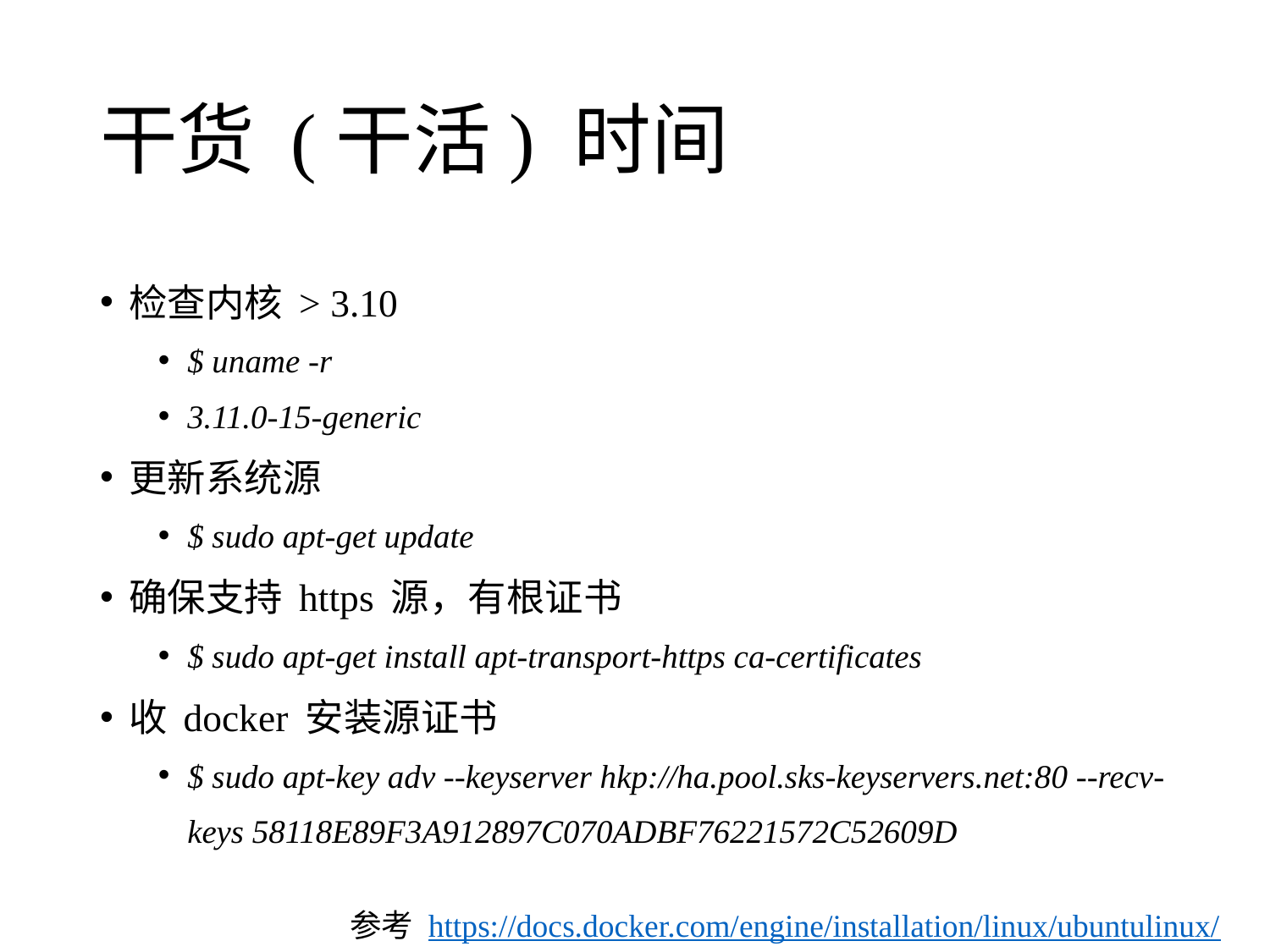

# 干货 (干活) 时间
检查内核 > 3.10
$ uname -r
3.11.0-15-generic
更新系统源
$ sudo apt-get update
确保支持 https 源，有根证书
$ sudo apt-get install apt-transport-https ca-certificates
收 docker 安装源证书
$ sudo apt-key adv --keyserver hkp://ha.pool.sks-keyservers.net:80 --recv-keys 58118E89F3A912897C070ADBF76221572C52609D
参考 https://docs.docker.com/engine/installation/linux/ubuntulinux/